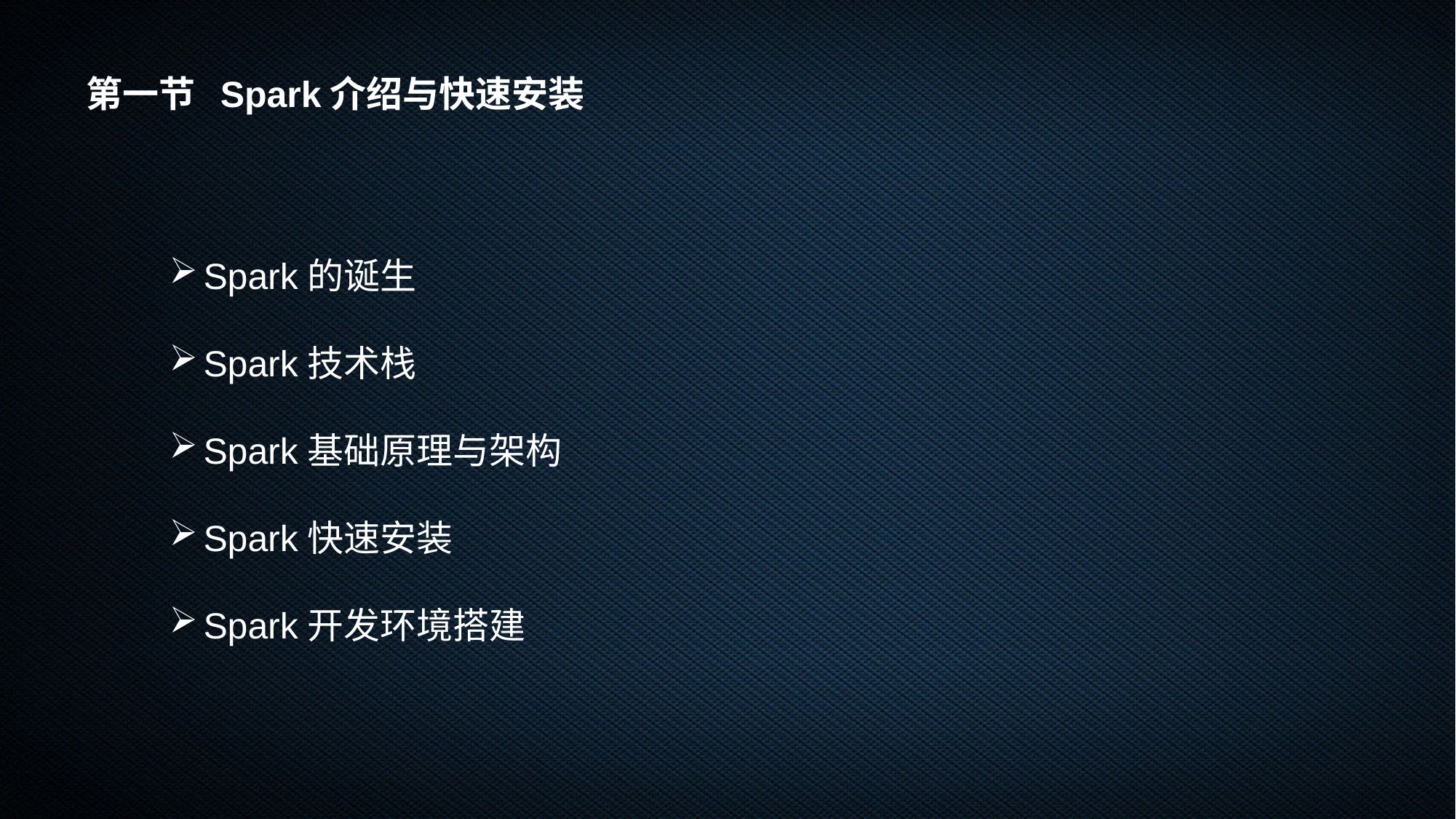

第一节  Spark介绍与快速安装
Spark的诞生

Spark技术栈

Spark基础原理与架构

Spark快速安装

Spark开发环境搭建